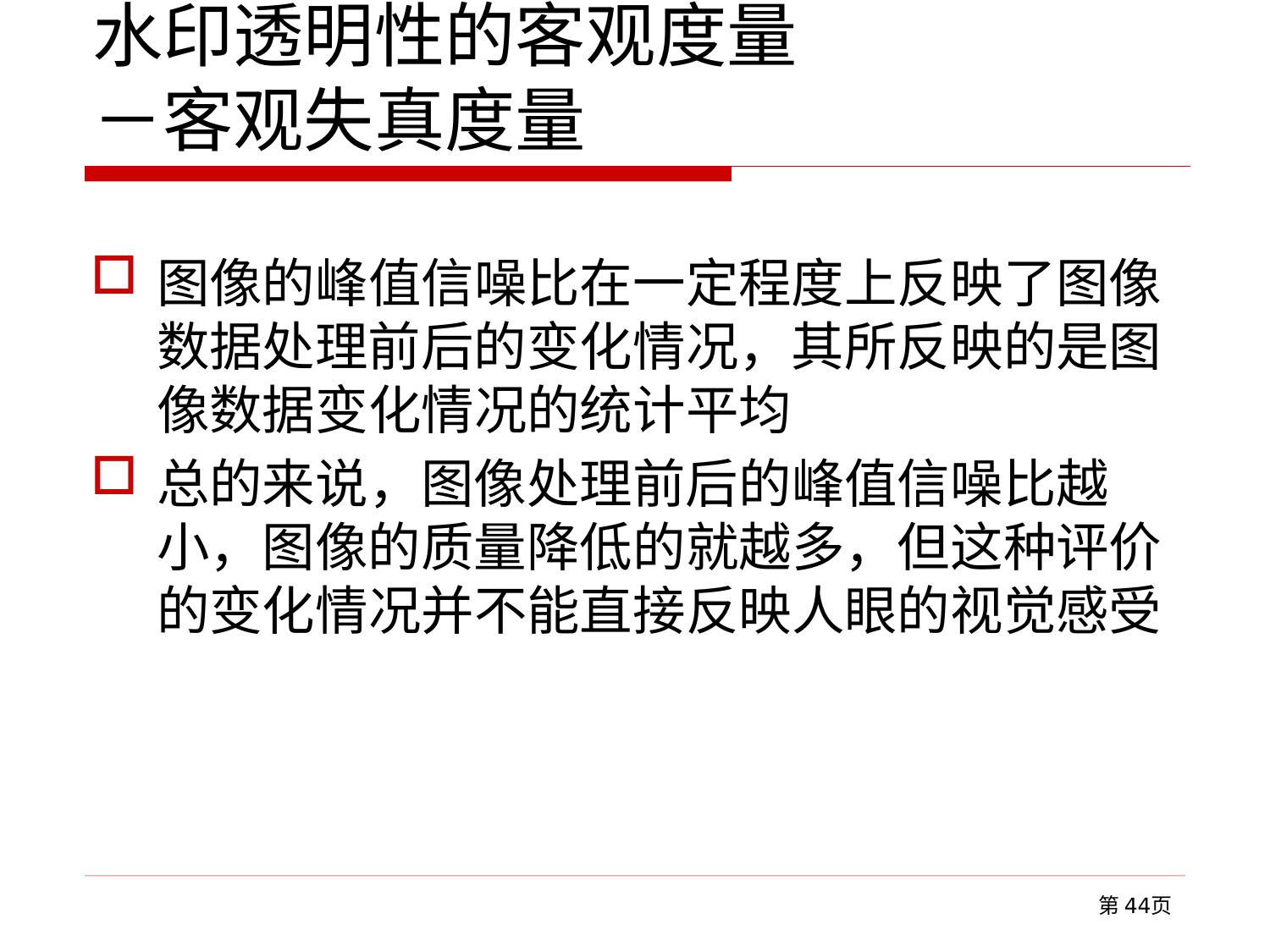

# 水印透明性的客观度量 －客观失真度量
图像的峰值信噪比在一定程度上反映了图像数据处理前后的变化情况，其所反映的是图像数据变化情况的统计平均
总的来说，图像处理前后的峰值信噪比越小，图像的质量降低的就越多，但这种评价的变化情况并不能直接反映人眼的视觉感受
44